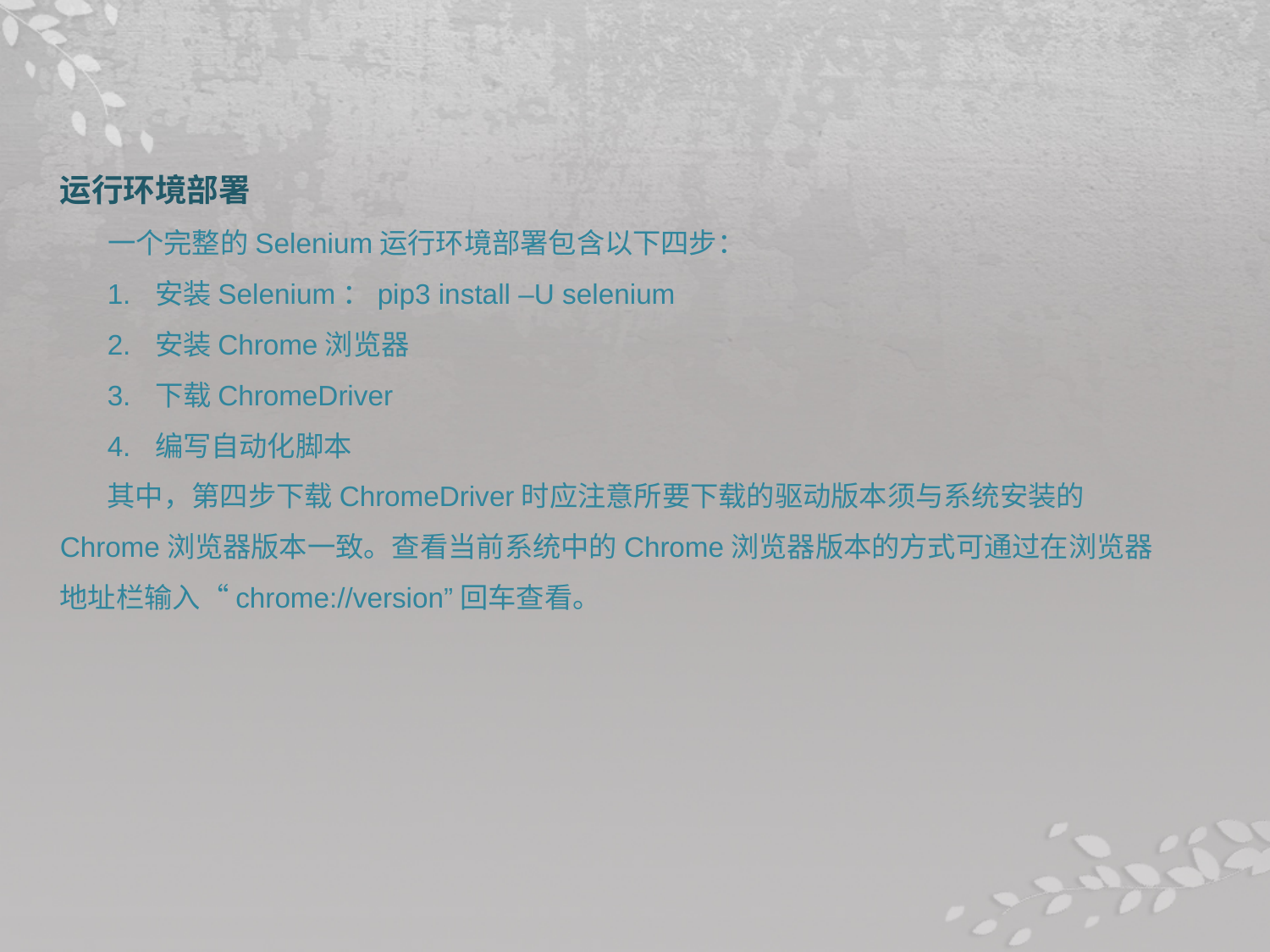

运行环境部署
一个完整的Selenium运行环境部署包含以下四步：
安装Selenium：pip3 install –U selenium
安装Chrome浏览器
下载ChromeDriver
编写自动化脚本
其中，第四步下载ChromeDriver时应注意所要下载的驱动版本须与系统安装的Chrome浏览器版本一致。查看当前系统中的Chrome浏览器版本的方式可通过在浏览器地址栏输入“chrome://version”回车查看。